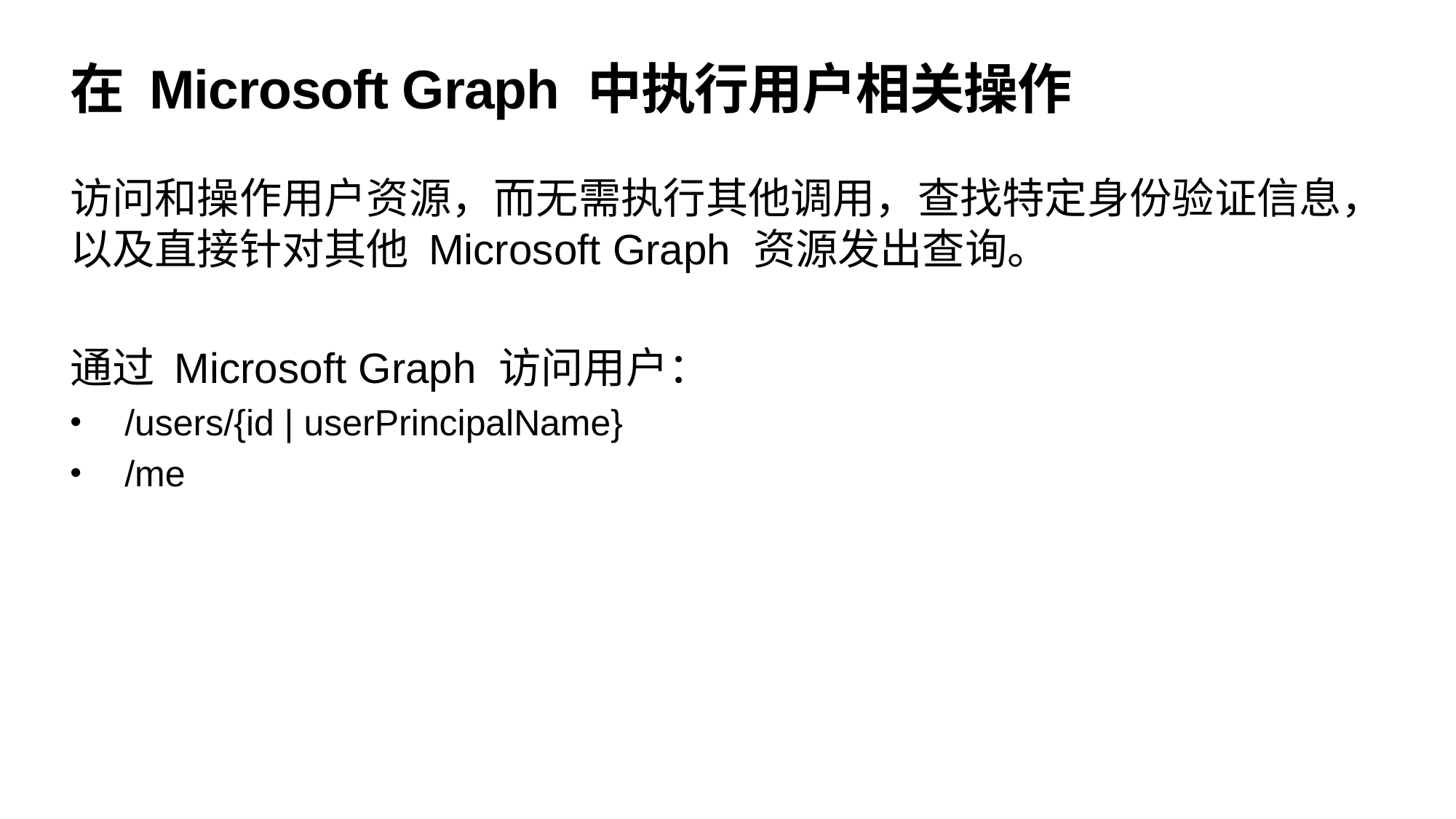

# 在 Microsoft Graph 中执行用户相关操作
访问和操作用户资源，而无需执行其他调用，查找特定身份验证信息，以及直接针对其他 Microsoft Graph 资源发出查询。

通过 Microsoft Graph 访问用户：
/users/{id | userPrincipalName}
/me